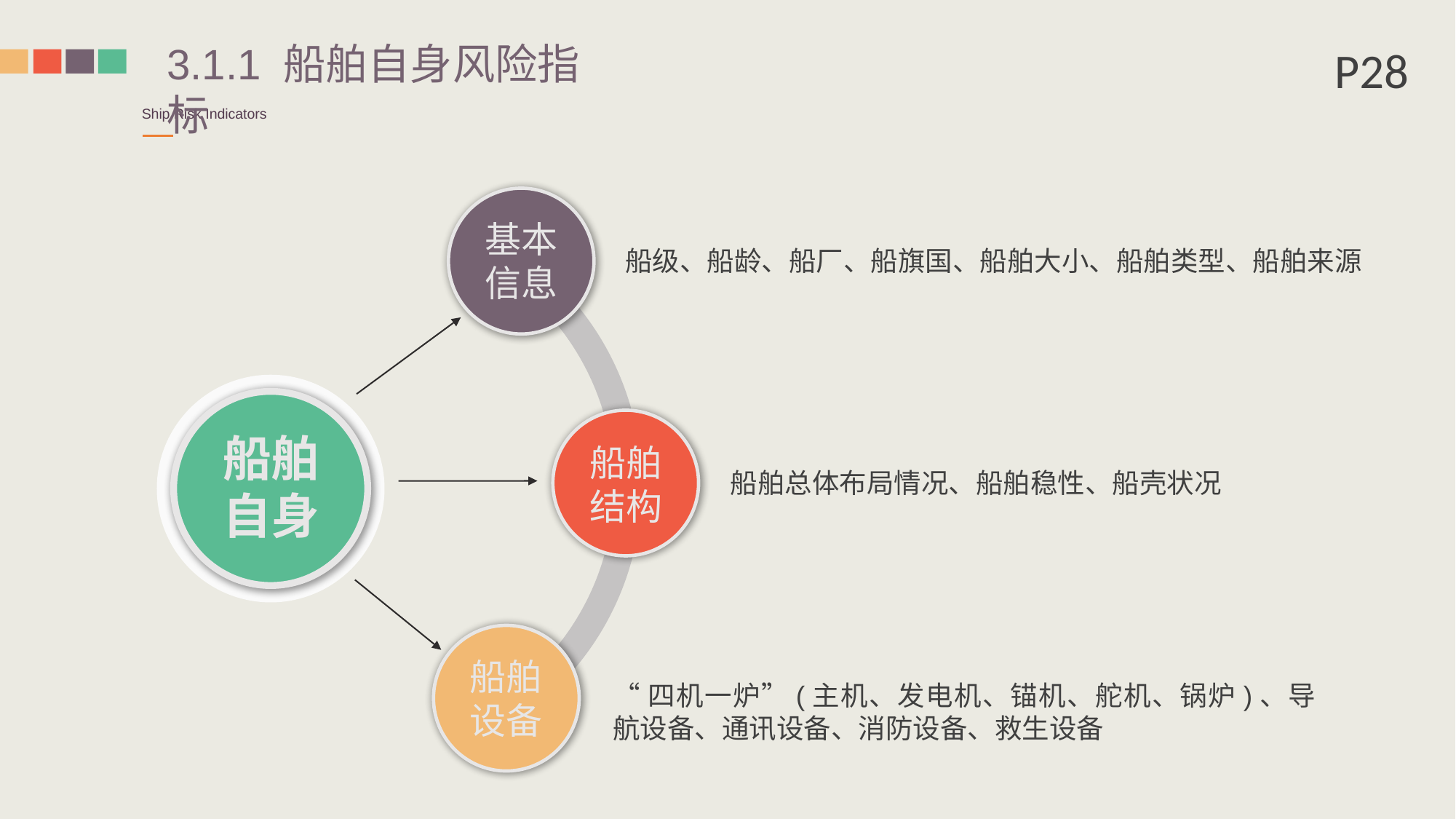

P28
3.1.1 船舶自身风险指标
Ship Risk Indicators

基本信息
船级、船龄、船厂、船旗国、船舶大小、船舶类型、船舶来源

船舶自身

船舶结构
船舶总体布局情况、船舶稳性、船壳状况

船舶设备
“四机一炉”(主机、发电机、锚机、舵机、锅炉)、导航设备、通讯设备、消防设备、救生设备